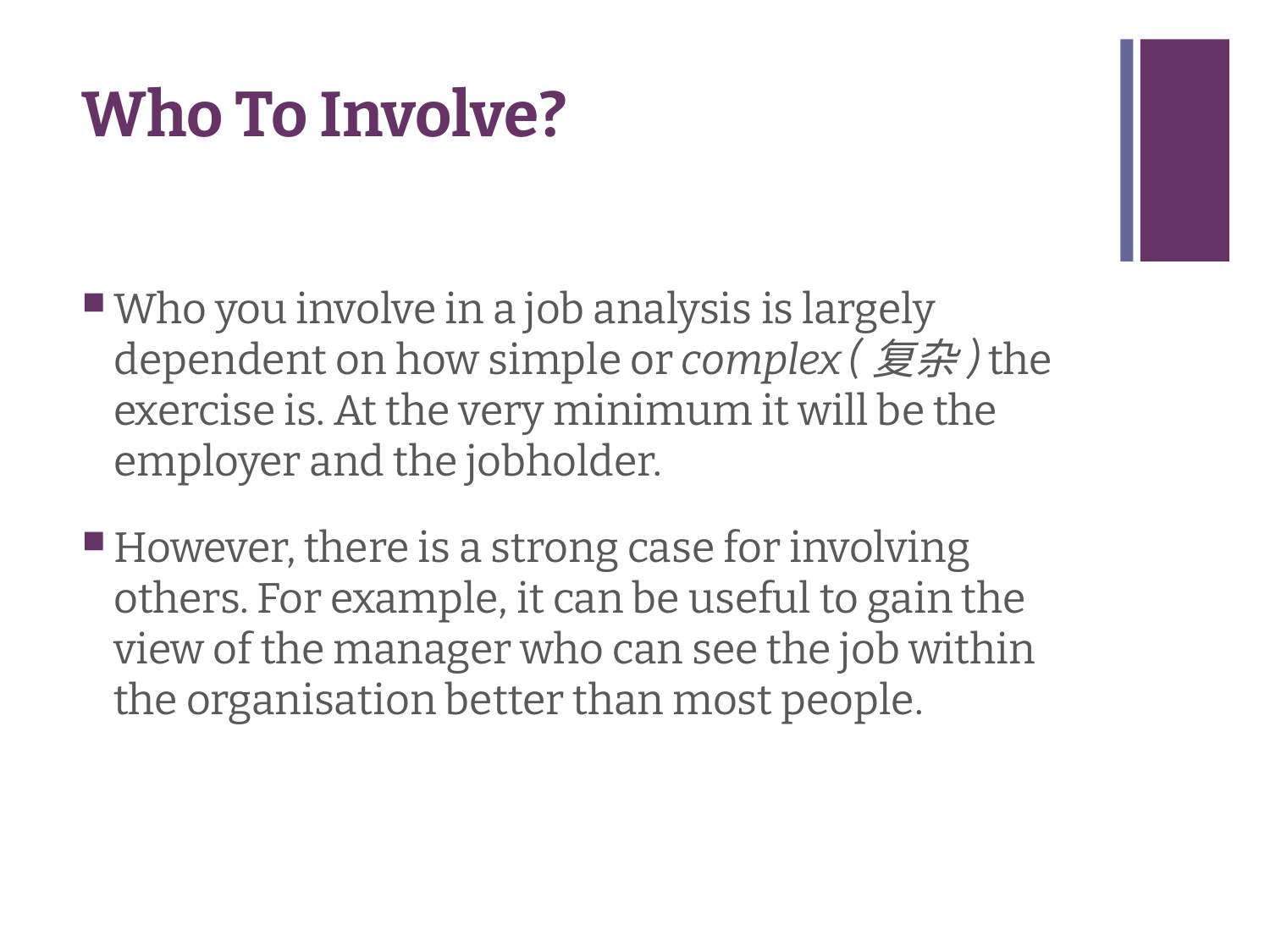

# Who To Involve?
Who you involve in a job analysis is largely dependent on how simple or complex (复杂) the exercise is. At the very minimum it will be the employer and the jobholder.
However, there is a strong case for involving others. For example, it can be useful to gain the view of the manager who can see the job within the organisation better than most people.